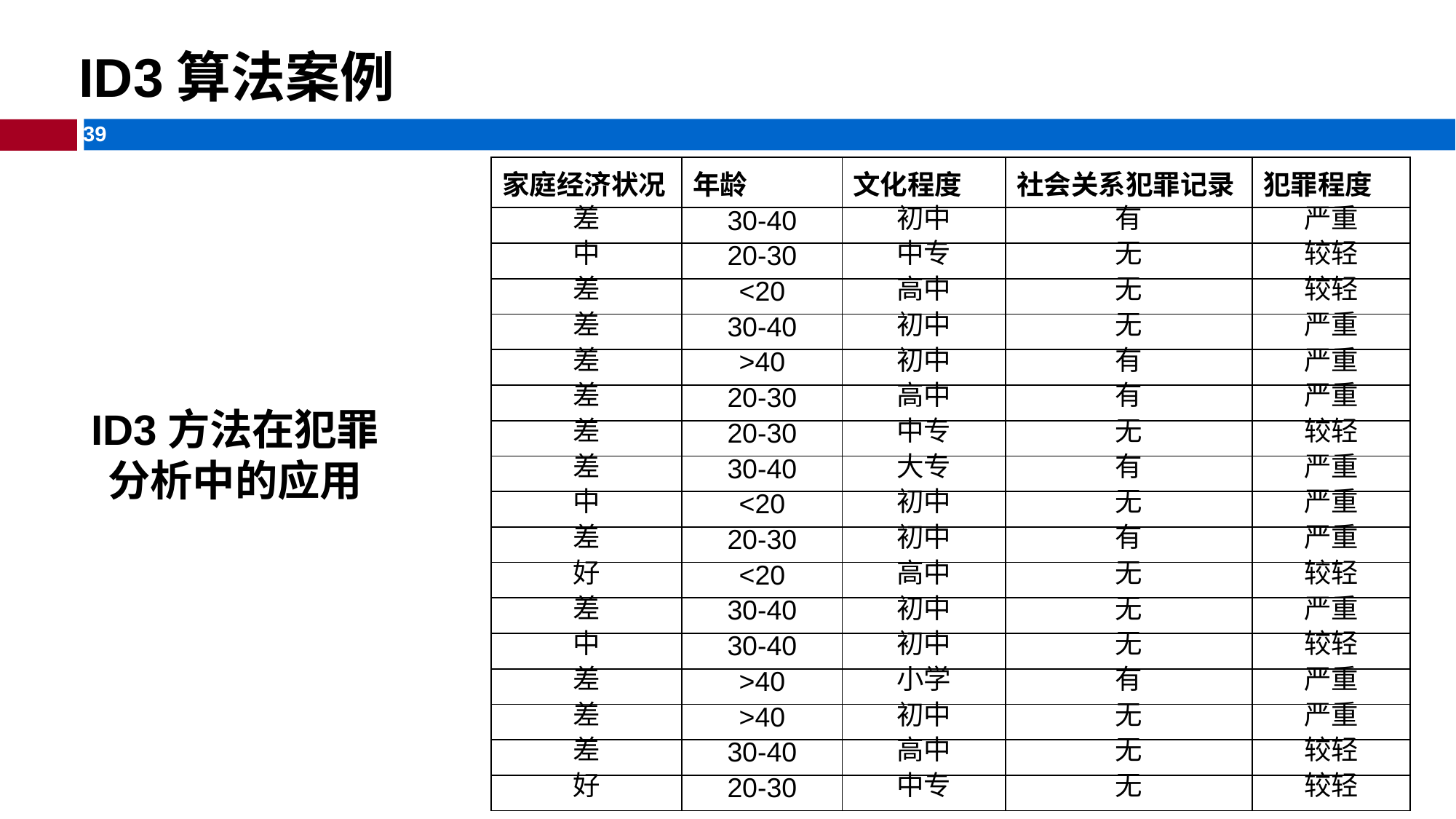

ID3算法案例
| 家庭经济状况 | 年龄 | 文化程度 | 社会关系犯罪记录 | 犯罪程度 |
| --- | --- | --- | --- | --- |
| 差 | 30-40 | 初中 | 有 | 严重 |
| 中 | 20-30 | 中专 | 无 | 较轻 |
| 差 | <20 | 高中 | 无 | 较轻 |
| 差 | 30-40 | 初中 | 无 | 严重 |
| 差 | >40 | 初中 | 有 | 严重 |
| 差 | 20-30 | 高中 | 有 | 严重 |
| 差 | 20-30 | 中专 | 无 | 较轻 |
| 差 | 30-40 | 大专 | 有 | 严重 |
| 中 | <20 | 初中 | 无 | 严重 |
| 差 | 20-30 | 初中 | 有 | 严重 |
| 好 | <20 | 高中 | 无 | 较轻 |
| 差 | 30-40 | 初中 | 无 | 严重 |
| 中 | 30-40 | 初中 | 无 | 较轻 |
| 差 | >40 | 小学 | 有 | 严重 |
| 差 | >40 | 初中 | 无 | 严重 |
| 差 | 30-40 | 高中 | 无 | 较轻 |
| 好 | 20-30 | 中专 | 无 | 较轻 |
ID3方法在犯罪分析中的应用